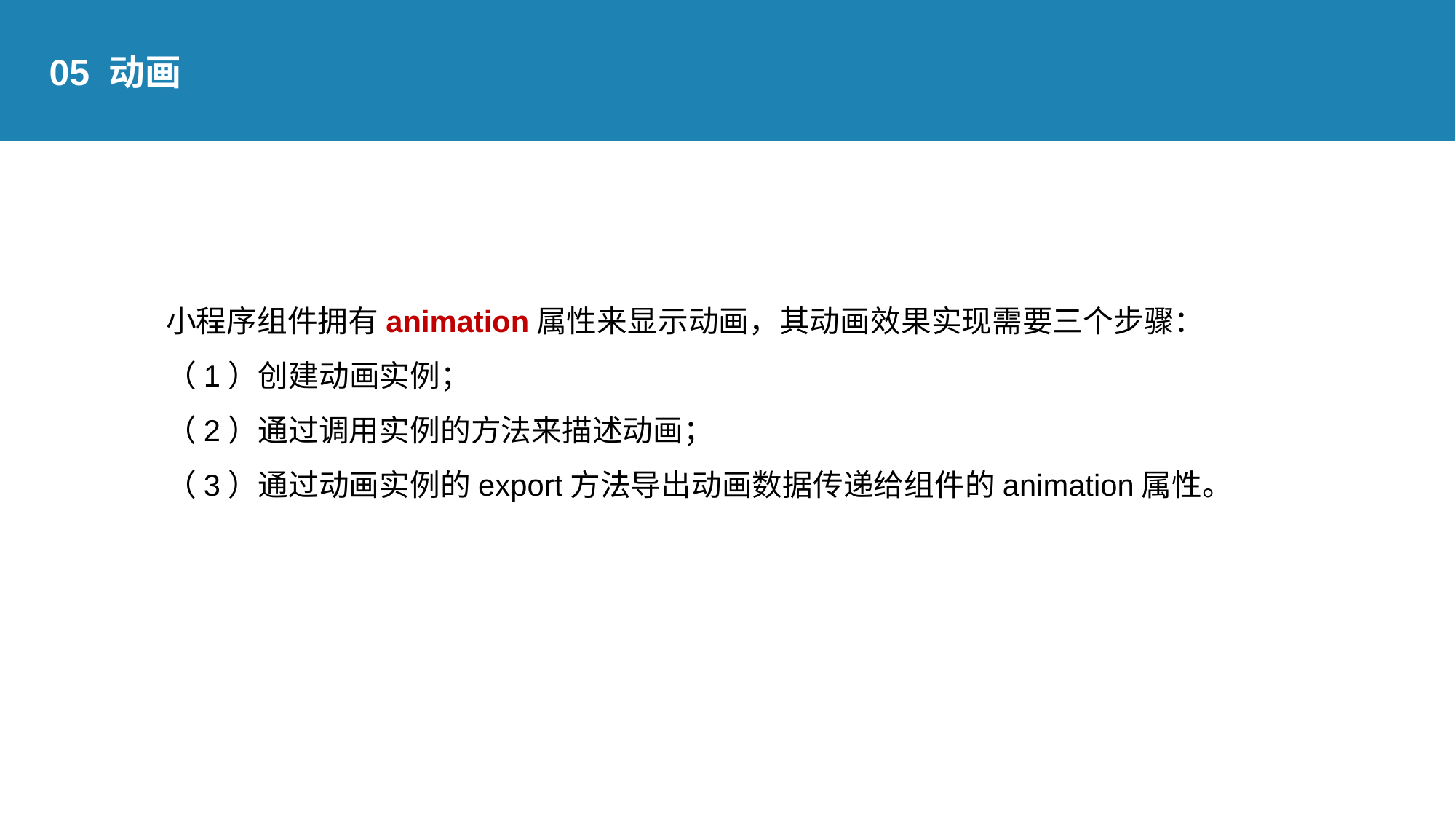

05 动画
小程序组件拥有animation属性来显示动画，其动画效果实现需要三个步骤：
（1）创建动画实例；
（2）通过调用实例的方法来描述动画；
（3）通过动画实例的export方法导出动画数据传递给组件的animation属性。